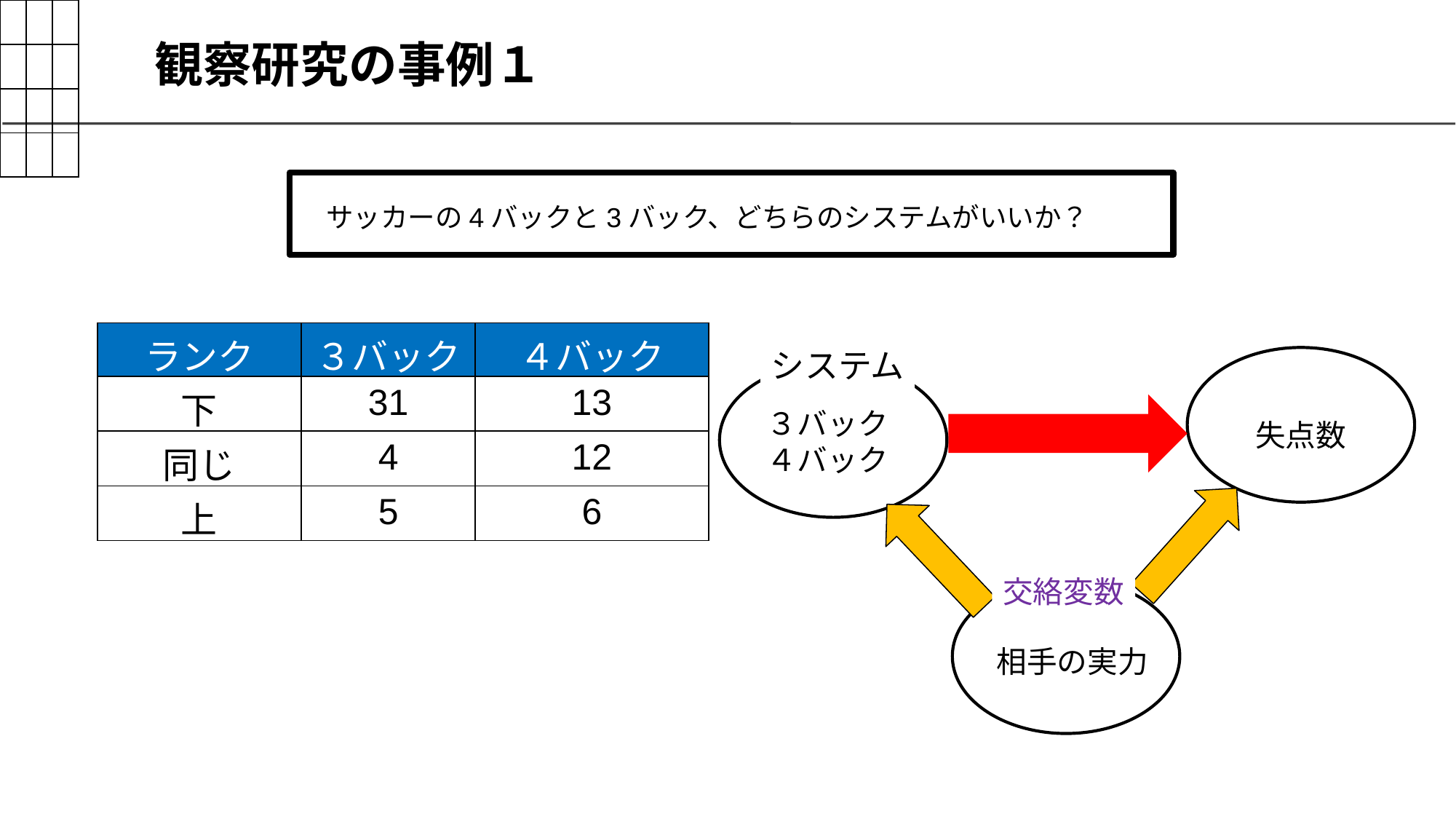

|  |  |  |
| --- | --- | --- |
|  |  |  |
|  |  |  |
|  |  |  |
# 観察研究の事例１

サッカーの4バックと3バック、どちらのシステムがいいか？

| ランク | ３バック | ４バック |
| --- | --- | --- |
| 下 | 31 | 13 |
| 同じ | 4 | 12 |
| 上 | 5 | 6 |
システム

３バック
４バック
失点数

交絡変数

相手の実力